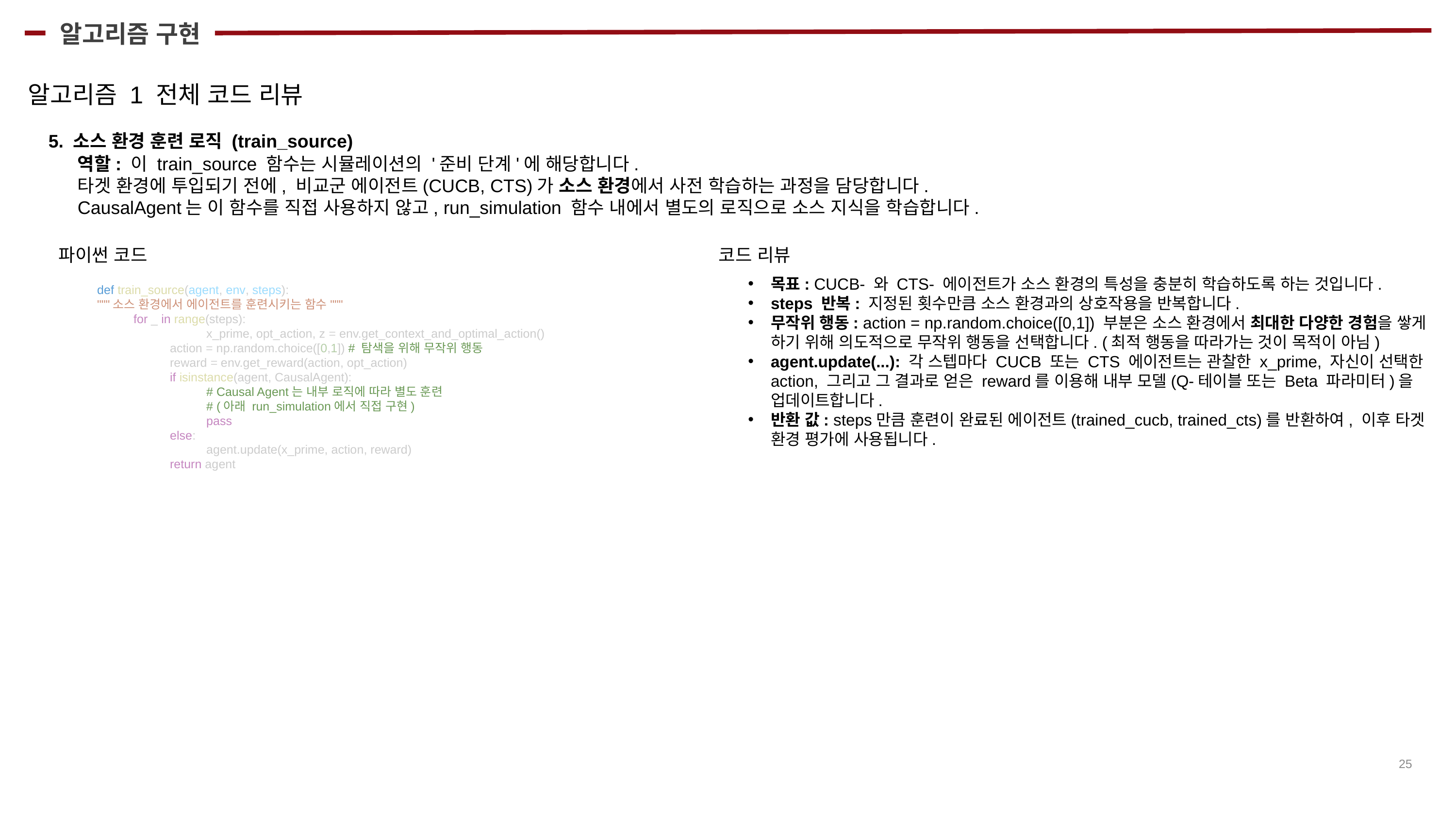

알고리즘 구현
알고리즘 1 전체 코드 리뷰
5. 소스 환경 훈련 로직 (train_source)
역할: 이 train_source 함수는 시뮬레이션의 '준비 단계'에 해당합니다.
타겟 환경에 투입되기 전에, 비교군 에이전트(CUCB, CTS)가 소스 환경에서 사전 학습하는 과정을 담당합니다.
CausalAgent는 이 함수를 직접 사용하지 않고, run_simulation 함수 내에서 별도의 로직으로 소스 지식을 학습합니다.
코드 리뷰
파이썬 코드
목표: CUCB- 와 CTS- 에이전트가 소스 환경의 특성을 충분히 학습하도록 하는 것입니다.
steps 반복: 지정된 횟수만큼 소스 환경과의 상호작용을 반복합니다.
무작위 행동: action = np.random.choice([0,1]) 부분은 소스 환경에서 최대한 다양한 경험을 쌓게 하기 위해 의도적으로 무작위 행동을 선택합니다. (최적 행동을 따라가는 것이 목적이 아님)
agent.update(...): 각 스텝마다 CUCB 또는 CTS 에이전트는 관찰한 x_prime, 자신이 선택한 action, 그리고 그 결과로 얻은 reward를 이용해 내부 모델(Q-테이블 또는 Beta 파라미터)을 업데이트합니다.
반환 값: steps만큼 훈련이 완료된 에이전트(trained_cucb, trained_cts)를 반환하여, 이후 타겟 환경 평가에 사용됩니다.
def train_source(agent, env, steps):
"""소스 환경에서 에이전트를 훈련시키는 함수"""
for _ in range(steps):
	x_prime, opt_action, z = env.get_context_and_optimal_action()
action = np.random.choice([0,1]) # 탐색을 위해 무작위 행동
reward = env.get_reward(action, opt_action)
if isinstance(agent, CausalAgent):
# Causal Agent는 내부 로직에 따라 별도 훈련
# (아래 run_simulation에서 직접 구현)
pass
else:
agent.update(x_prime, action, reward)
return agent
25